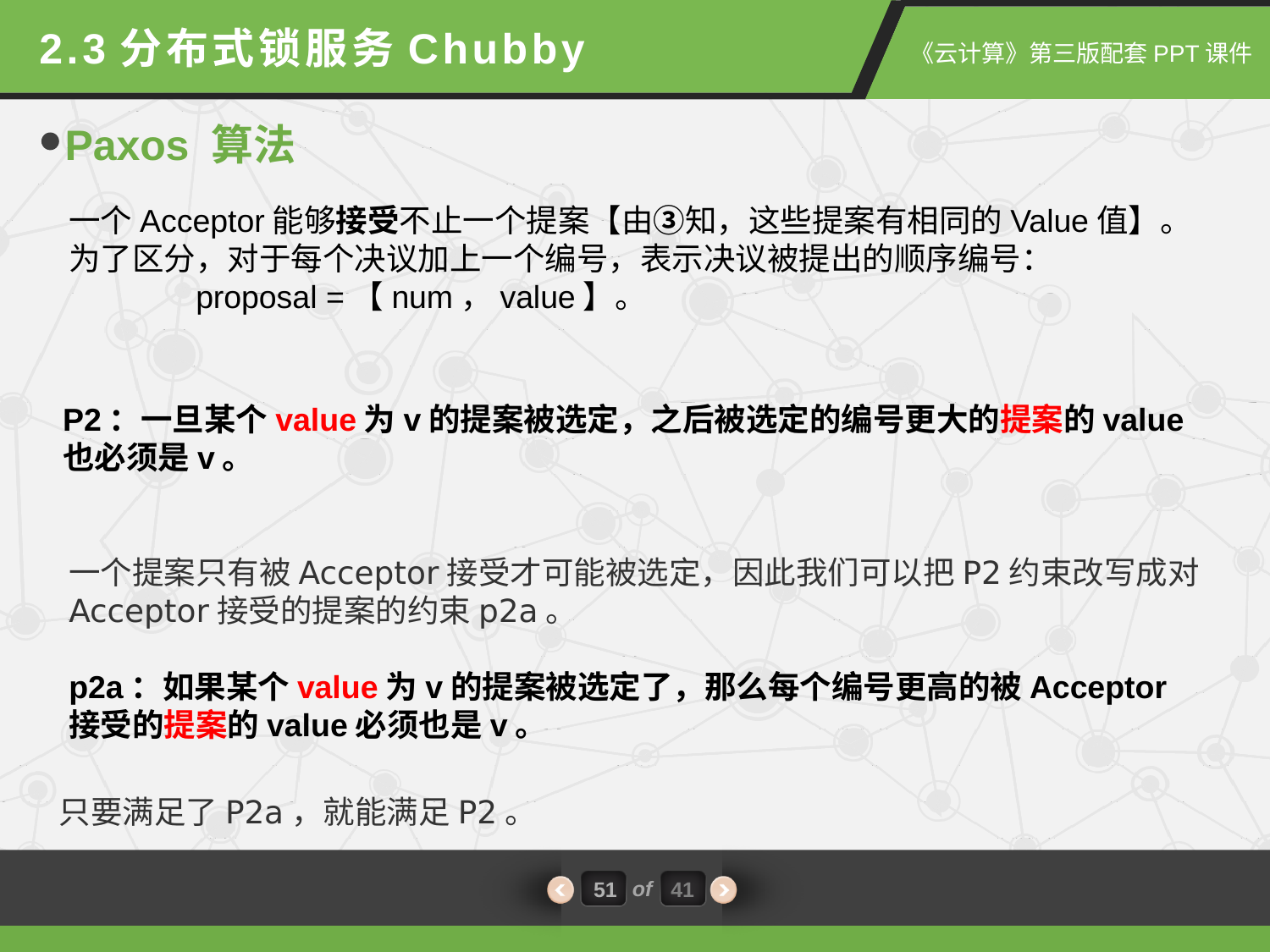

2.3分布式锁服务Chubby
Paxos 算法

一个Acceptor能够接受不止一个提案【由③知，这些提案有相同的Value值】。
为了区分，对于每个决议加上一个编号，表示决议被提出的顺序编号：
	proposal =【num，value】。
P2：一旦某个value为v的提案被选定，之后被选定的编号更大的提案的value也必须是v。
一个提案只有被Acceptor接受才可能被选定，因此我们可以把P2约束改写成对Acceptor接受的提案的约束p2a。

p2a：如果某个value为v的提案被选定了，那么每个编号更高的被Acceptor接受的提案的value必须也是v。
只要满足了P2a，就能满足P2。
51